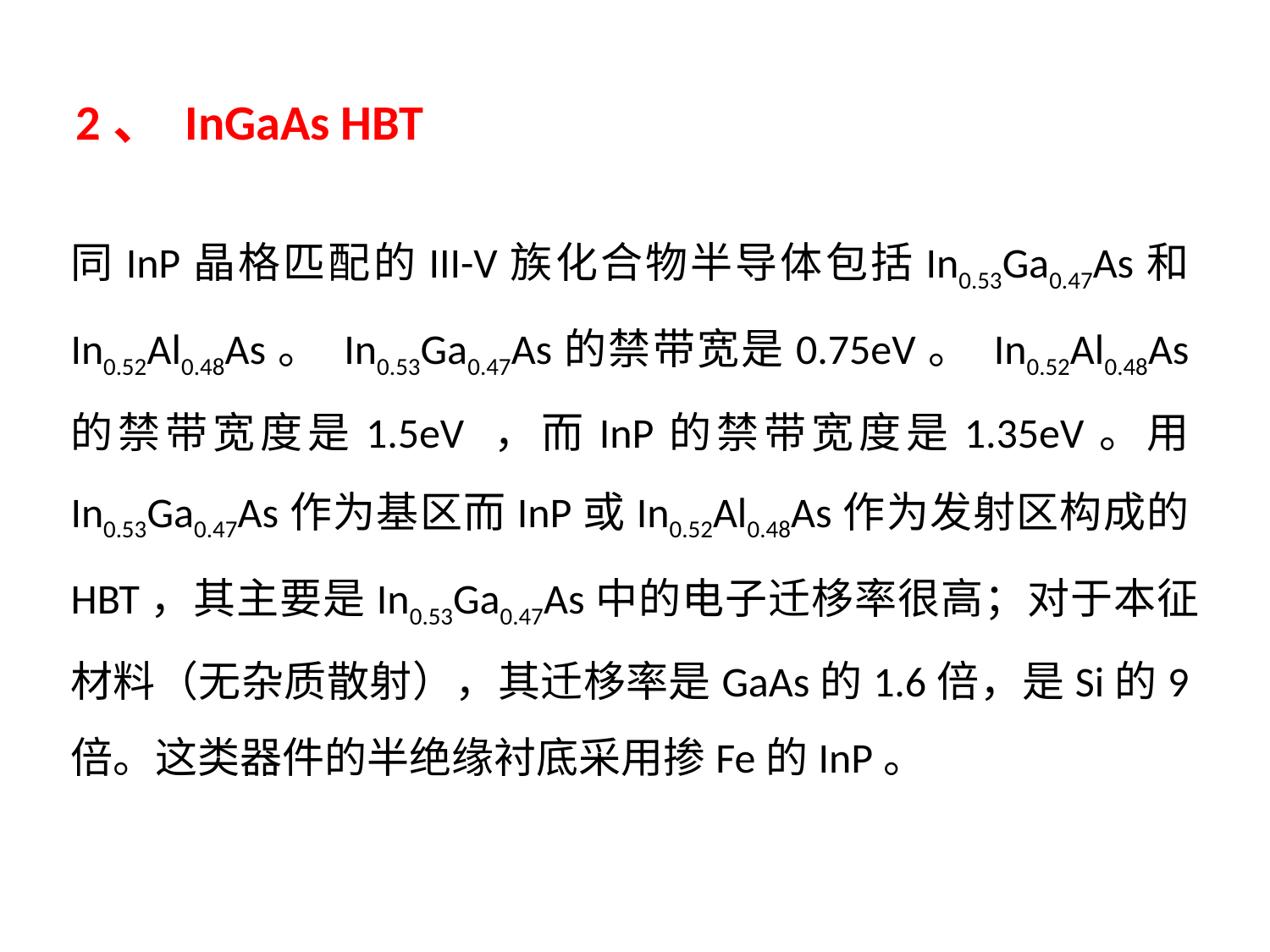

2、 InGaAs HBT
同InP晶格匹配的III-V族化合物半导体包括In0.53Ga0.47As和In0.52Al0.48As。 In0.53Ga0.47As的禁带宽是0.75eV。 In0.52Al0.48As的禁带宽度是1.5eV ，而InP的禁带宽度是1.35eV。用In0.53Ga0.47As作为基区而InP或In0.52Al0.48As作为发射区构成的HBT，其主要是In0.53Ga0.47As中的电子迁栘率很高；对于本征材料（无杂质散射），其迁栘率是GaAs的1.6倍，是Si的9倍。这类器件的半绝缘衬底采用掺Fe的InP。